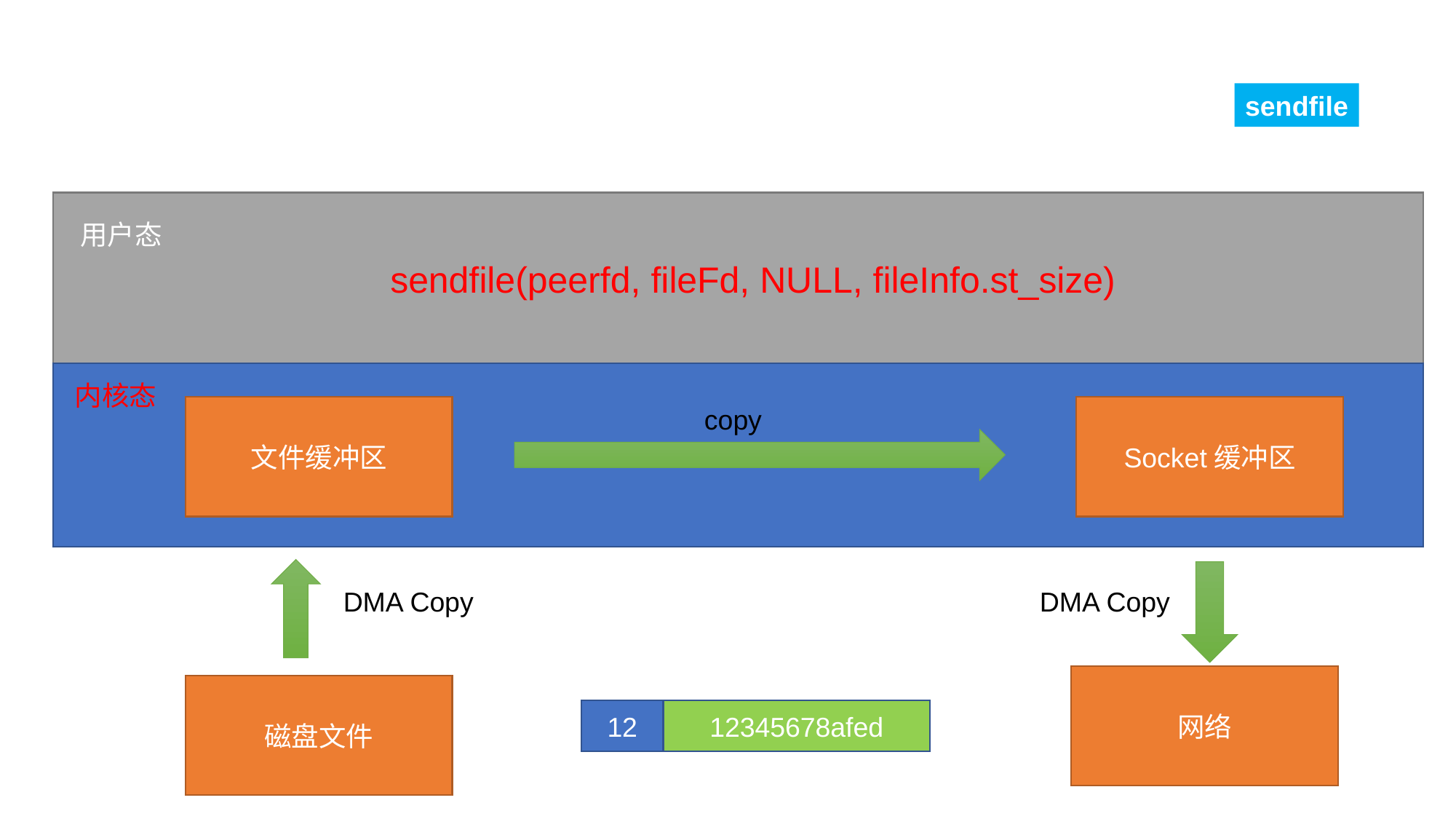

sendfile

用户态
sendfile(peerfd, fileFd, NULL, fileInfo.st_size)

内核态
文件缓冲区
copy
Socket缓冲区

DMA Copy
DMA Copy
网络
磁盘文件
12345678afed
12